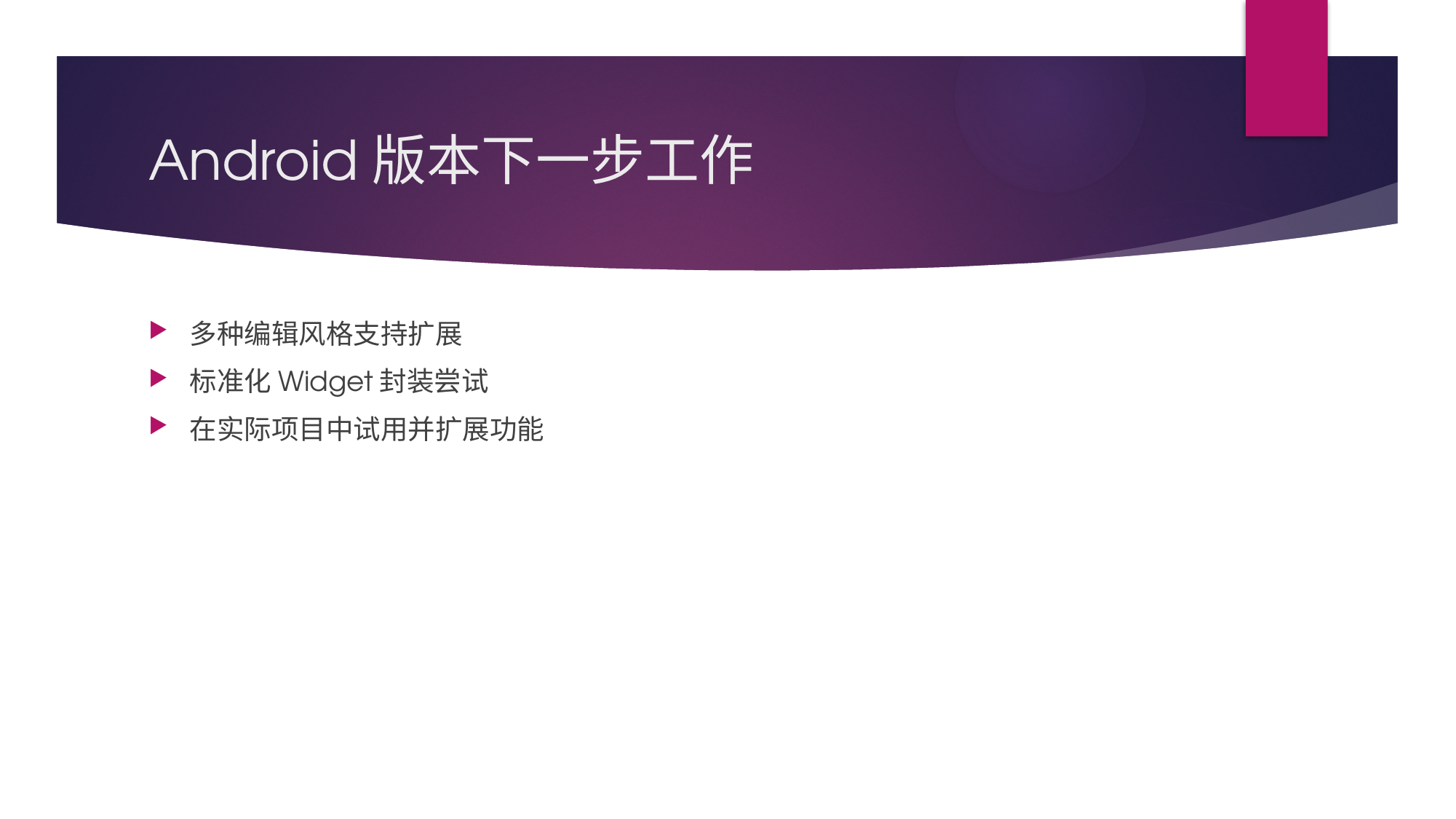

# Android版本下一步工作
多种编辑风格支持扩展
标准化Widget封装尝试
在实际项目中试用并扩展功能